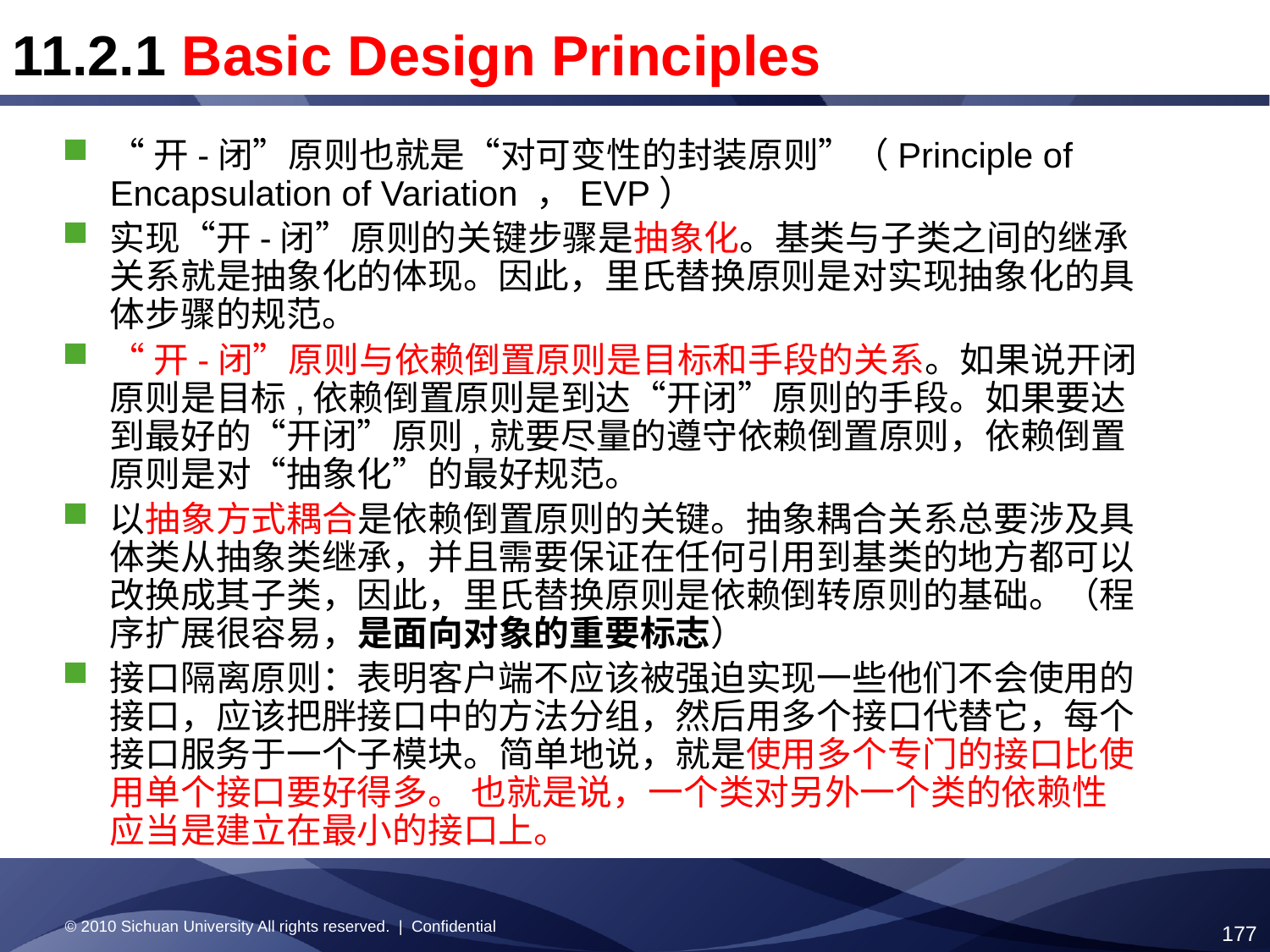

11.2.1 Basic Design Principles
“开-闭”原则也就是“对可变性的封装原则”（Principle of Encapsulation of Variation ，EVP）
实现“开-闭”原则的关键步骤是抽象化。基类与子类之间的继承关系就是抽象化的体现。因此，里氏替换原则是对实现抽象化的具体步骤的规范。
“开-闭”原则与依赖倒置原则是目标和手段的关系。如果说开闭原则是目标,依赖倒置原则是到达“开闭”原则的手段。如果要达到最好的“开闭”原则,就要尽量的遵守依赖倒置原则，依赖倒置原则是对“抽象化”的最好规范。
以抽象方式耦合是依赖倒置原则的关键。抽象耦合关系总要涉及具体类从抽象类继承，并且需要保证在任何引用到基类的地方都可以改换成其子类，因此，里氏替换原则是依赖倒转原则的基础。（程序扩展很容易，是面向对象的重要标志）
接口隔离原则：表明客户端不应该被强迫实现一些他们不会使用的接口，应该把胖接口中的方法分组，然后用多个接口代替它，每个接口服务于一个子模块。简单地说，就是使用多个专门的接口比使用单个接口要好得多。 也就是说，一个类对另外一个类的依赖性应当是建立在最小的接口上。
© 2010 Sichuan University All rights reserved.  |  Confidential
177